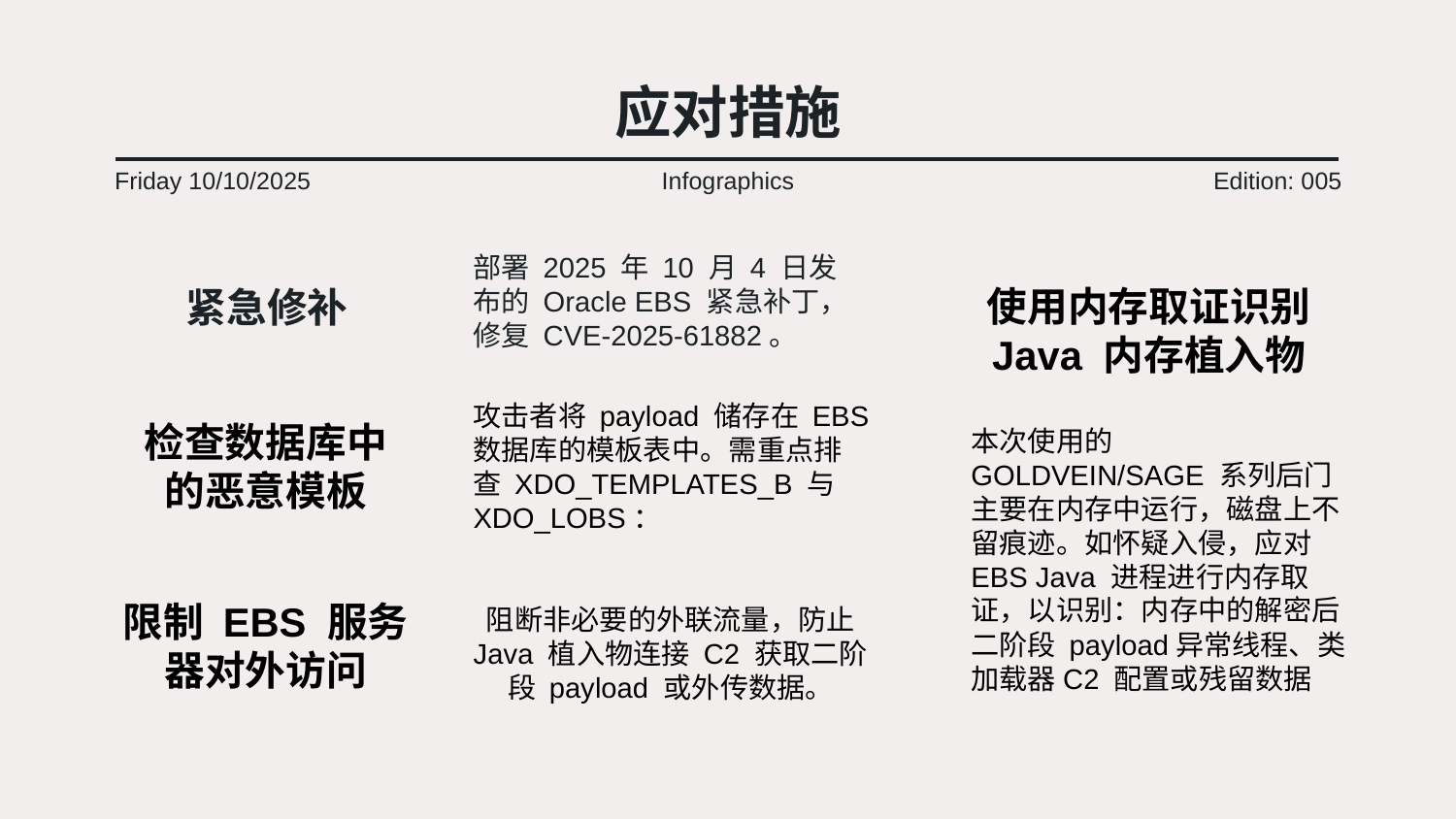

# 应对措施
Friday 10/10/2025
Infographics
Edition: 005
部署 2025 年 10 月 4 日发布的 Oracle EBS 紧急补丁，修复 CVE‑2025‑61882。
紧急修补
使用内存取证识别 Java 内存植入物
本次使用的 GOLDVEIN/SAGE 系列后门主要在内存中运行，磁盘上不留痕迹。如怀疑入侵，应对 EBS Java 进程进行内存取证，以识别：内存中的解密后二阶段 payload异常线程、类加载器C2 配置或残留数据
攻击者将 payload 储存在 EBS 数据库的模板表中。需重点排查 XDO_TEMPLATES_B 与 XDO_LOBS：
检查数据库中的恶意模板
限制 EBS 服务器对外访问
阻断非必要的外联流量，防止 Java 植入物连接 C2 获取二阶段 payload 或外传数据。